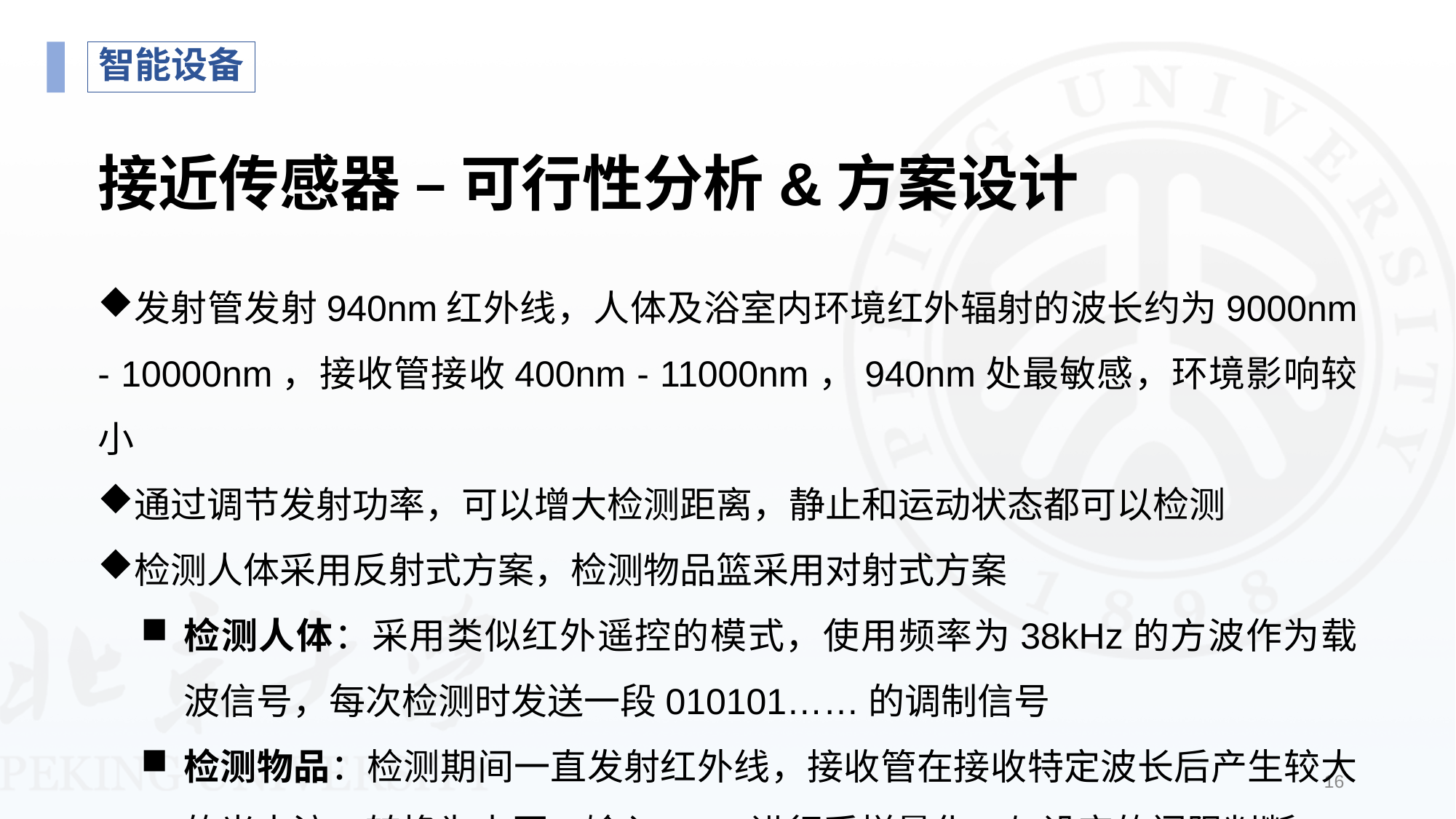

智能设备
# 接近传感器 – 可行性分析&方案设计
发射管发射940nm红外线，人体及浴室内环境红外辐射的波长约为9000nm - 10000nm，接收管接收400nm - 11000nm，940nm处最敏感，环境影响较小
通过调节发射功率，可以增大检测距离，静止和运动状态都可以检测
检测人体采用反射式方案，检测物品篮采用对射式方案
检测人体：采用类似红外遥控的模式，使用频率为38kHz的方波作为载波信号，每次检测时发送一段010101……的调制信号
检测物品：检测期间一直发射红外线，接收管在接收特定波长后产生较大的光电流，转换为电压，输入ADC进行采样量化，与设定的门限判断
16